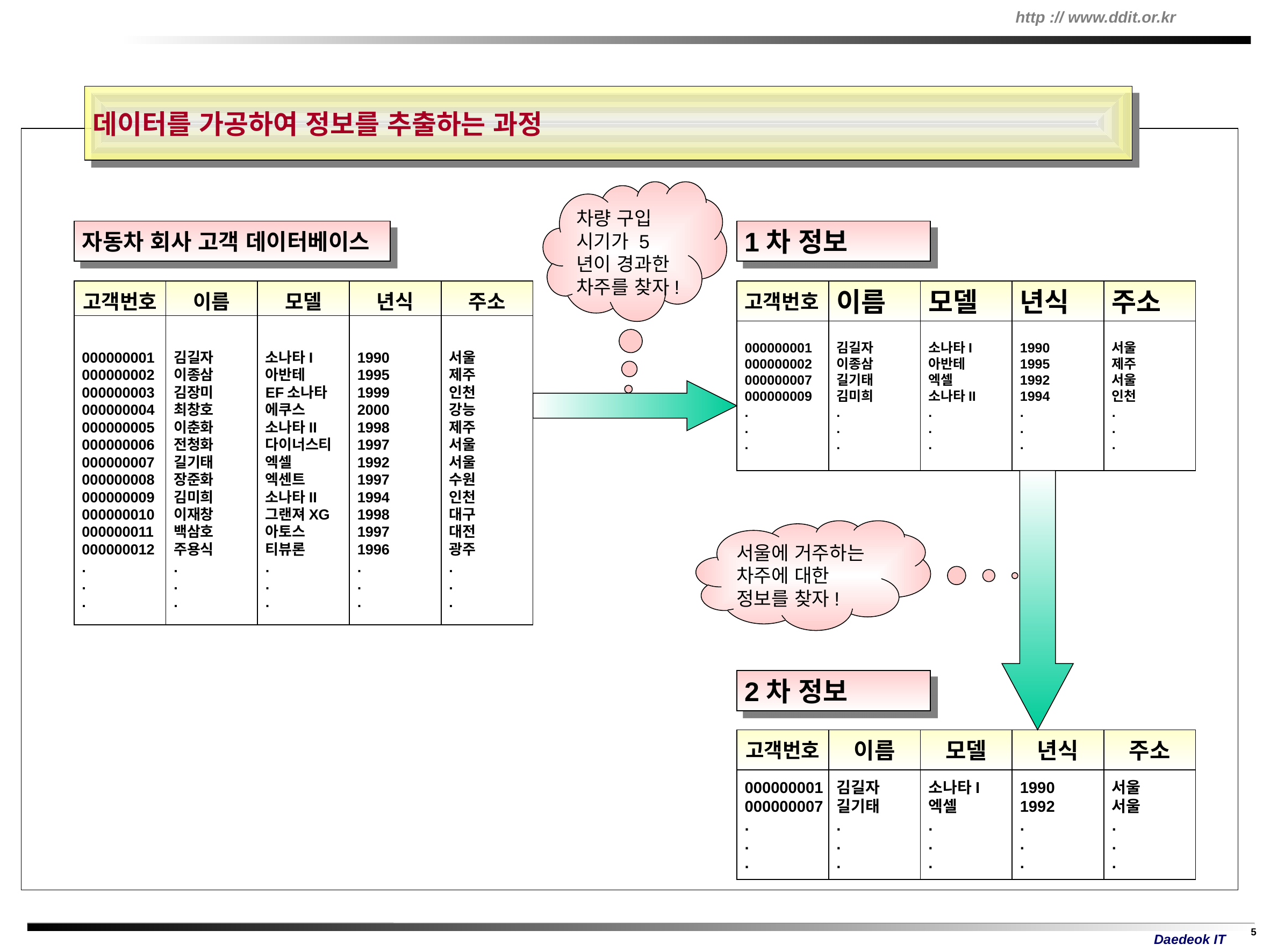

데이터를 가공하여 정보를 추출하는 과정

차량 구입
시기가 5년이 경과한 차주를 찾자!
자동차 회사 고객 데이터베이스
1차 정보
고객번호
이름
모델
년식
주소
고객번호
이름
모델
년식
주소

000000001
000000002
000000003
000000004
000000005
000000006
000000007
000000008
000000009
000000010
000000011
000000012
.
.
.

김길자
이종삼
김장미
최창호
이춘화
전청화
길기태
장준화
김미희
이재창
백삼호
주용식
.
.
.

소나타I
아반테
EF소나타
에쿠스
소나타II
다이너스티
엑셀
엑센트
소나타II
그랜져XG
아토스
티뷰론
.
.
.

1990
1995
1999
2000
1998
1997
1992
1997
1994
1998
1997
1996
.
.
.

서울
제주
인천
강능
제주
서울
서울
수원
인천
대구
대전
광주
.
.
.
000000001
000000002
000000007
000000009
.
.
.
김길자
이종삼
길기태
김미희
.
.
.
소나타I
아반테
엑셀
소나타II
.
.
.
1990
1995
1992
1994
.
.
.
서울
제주
서울
인천
.
.
.

서울에 거주하는 차주에 대한 정보를 찾자!
2차 정보
고객번호
이름
모델
년식
주소
000000001
000000007
.
.
.
김길자
길기태
.
.
.
소나타I
엑셀
.
.
.
1990
1992
.
.
.
서울
서울
.
.
.